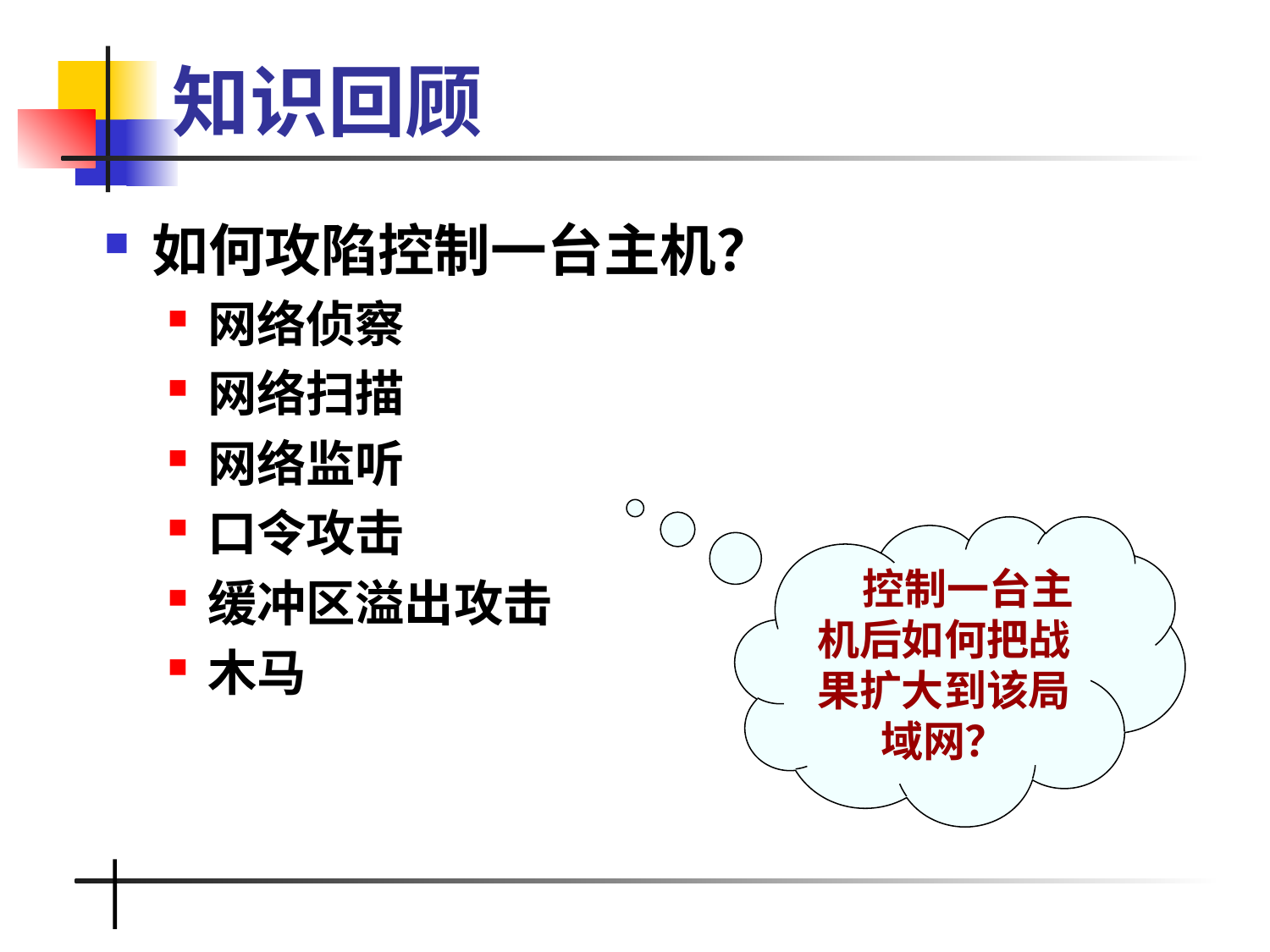

# 知识回顾
如何攻陷控制一台主机？
网络侦察
网络扫描
网络监听
口令攻击
缓冲区溢出攻击
木马
    控制一台主机后如何把战果扩大到该局域网？